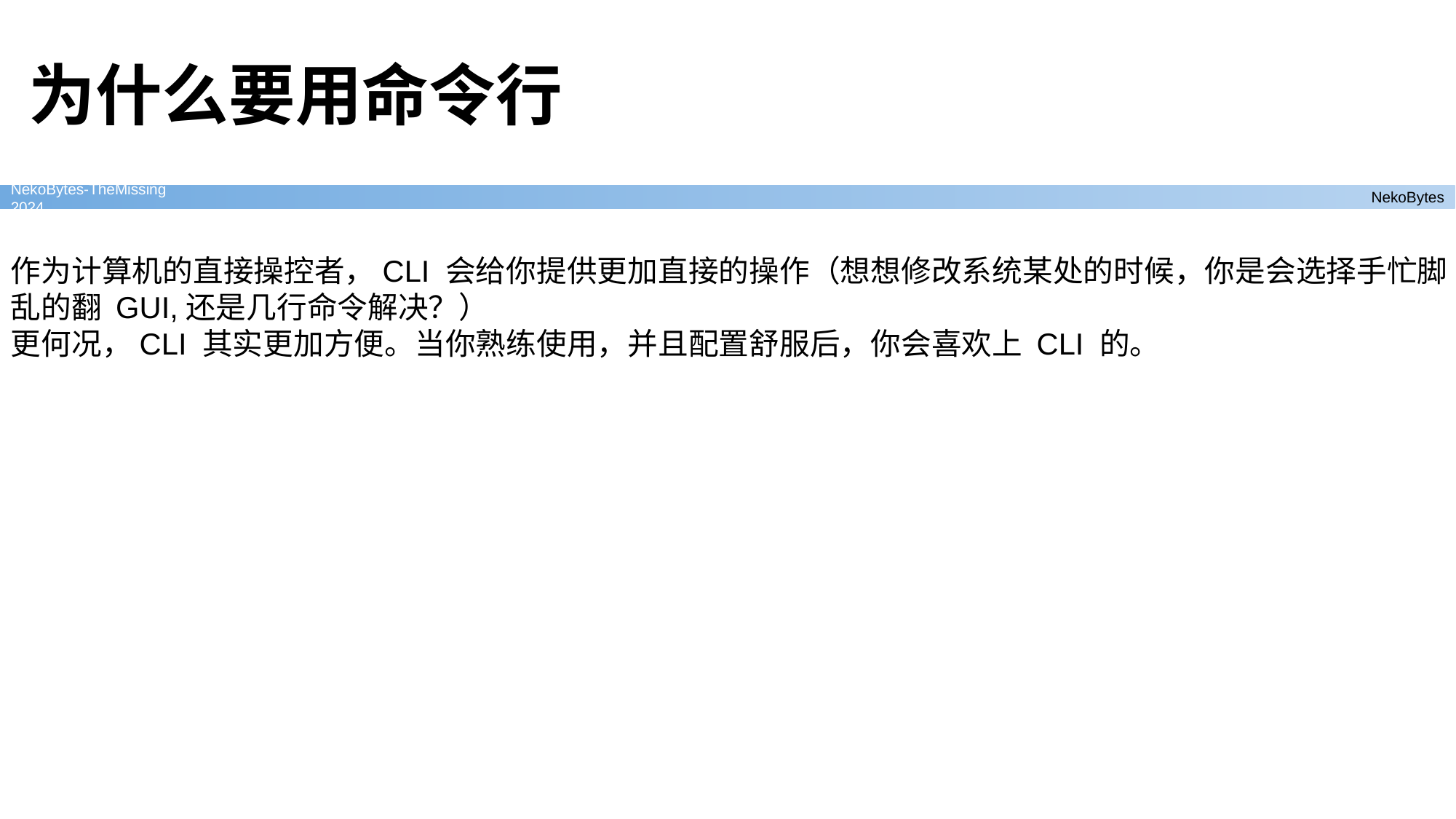

# 为什么要用命令行
作为计算机的直接操控者，CLI 会给你提供更加直接的操作（想想修改系统某处的时候，你是会选择手忙脚乱的翻 GUI,还是几行命令解决？）
更何况，CLI 其实更加方便。当你熟练使用，并且配置舒服后，你会喜欢上 CLI 的。
33